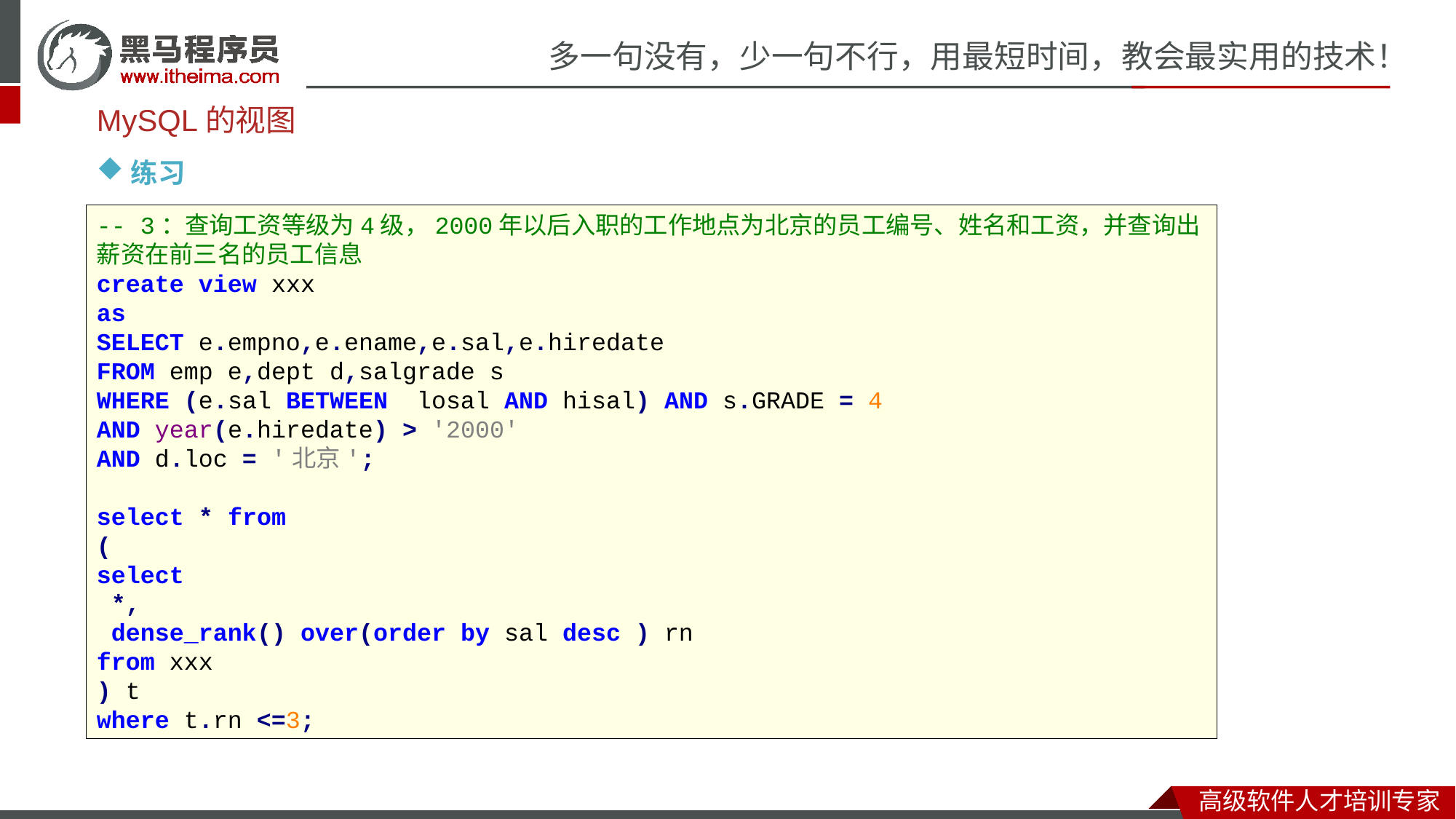

MySQL的视图
练习
-- 3：查询工资等级为4级，2000年以后入职的工作地点为北京的员工编号、姓名和工资，并查询出薪资在前三名的员工信息
create view xxx
as
SELECT e.empno,e.ename,e.sal,e.hiredate
FROM emp e,dept d,salgrade s
WHERE (e.sal BETWEEN  losal AND hisal) AND s.GRADE = 4
AND year(e.hiredate) > '2000'
AND d.loc = '北京';

select * from
(
select
 *,
 dense_rank() over(order by sal desc ) rn
from xxx
) t
where t.rn <=3;